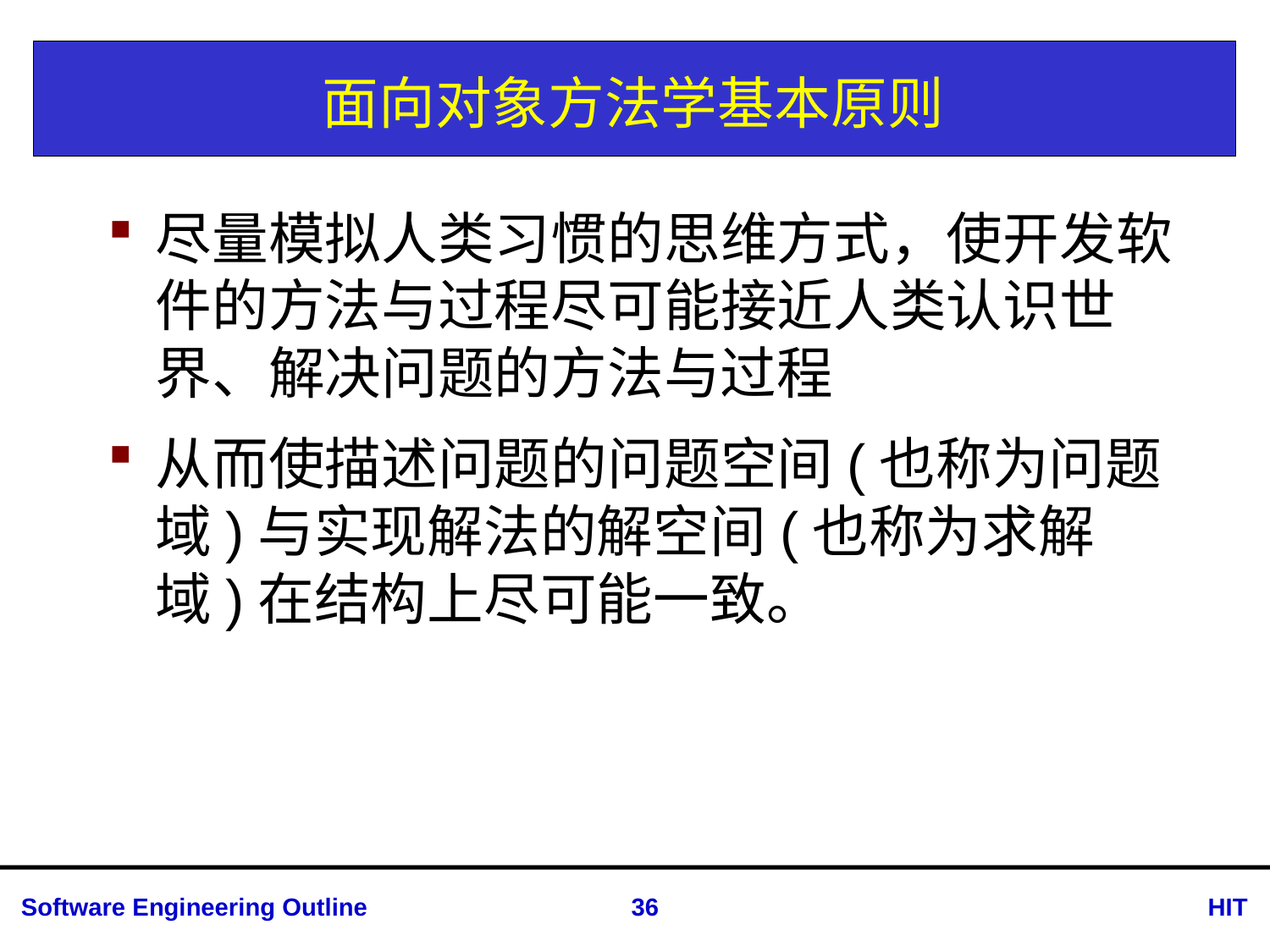

# 面向对象方法学基本原则
尽量模拟人类习惯的思维方式，使开发软件的方法与过程尽可能接近人类认识世界、解决问题的方法与过程
从而使描述问题的问题空间(也称为问题域)与实现解法的解空间(也称为求解域)在结构上尽可能一致。